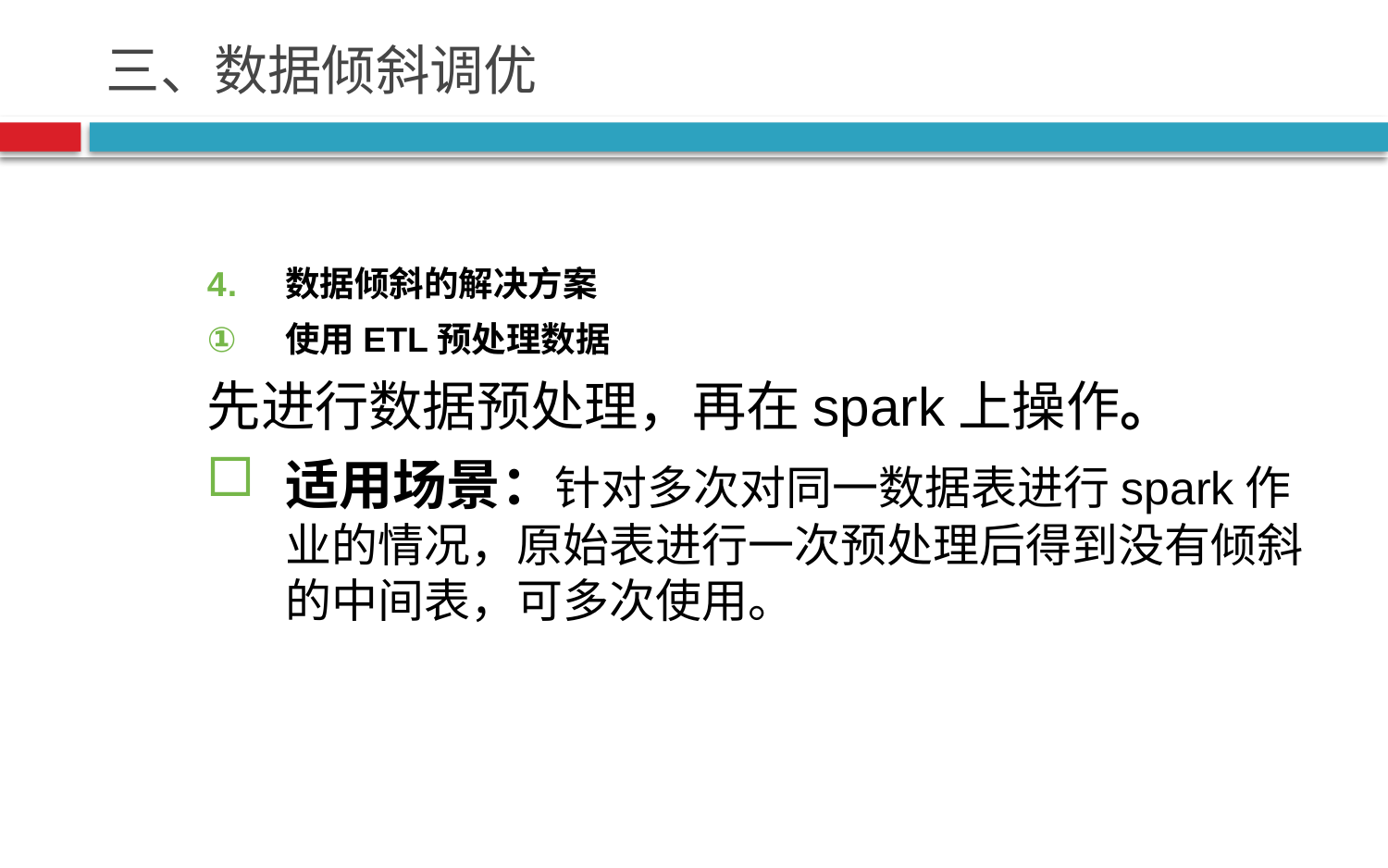

# 三、数据倾斜调优
数据倾斜的解决方案
使用ETL预处理数据
先进行数据预处理，再在spark上操作。
适用场景：针对多次对同一数据表进行spark作业的情况，原始表进行一次预处理后得到没有倾斜的中间表，可多次使用。